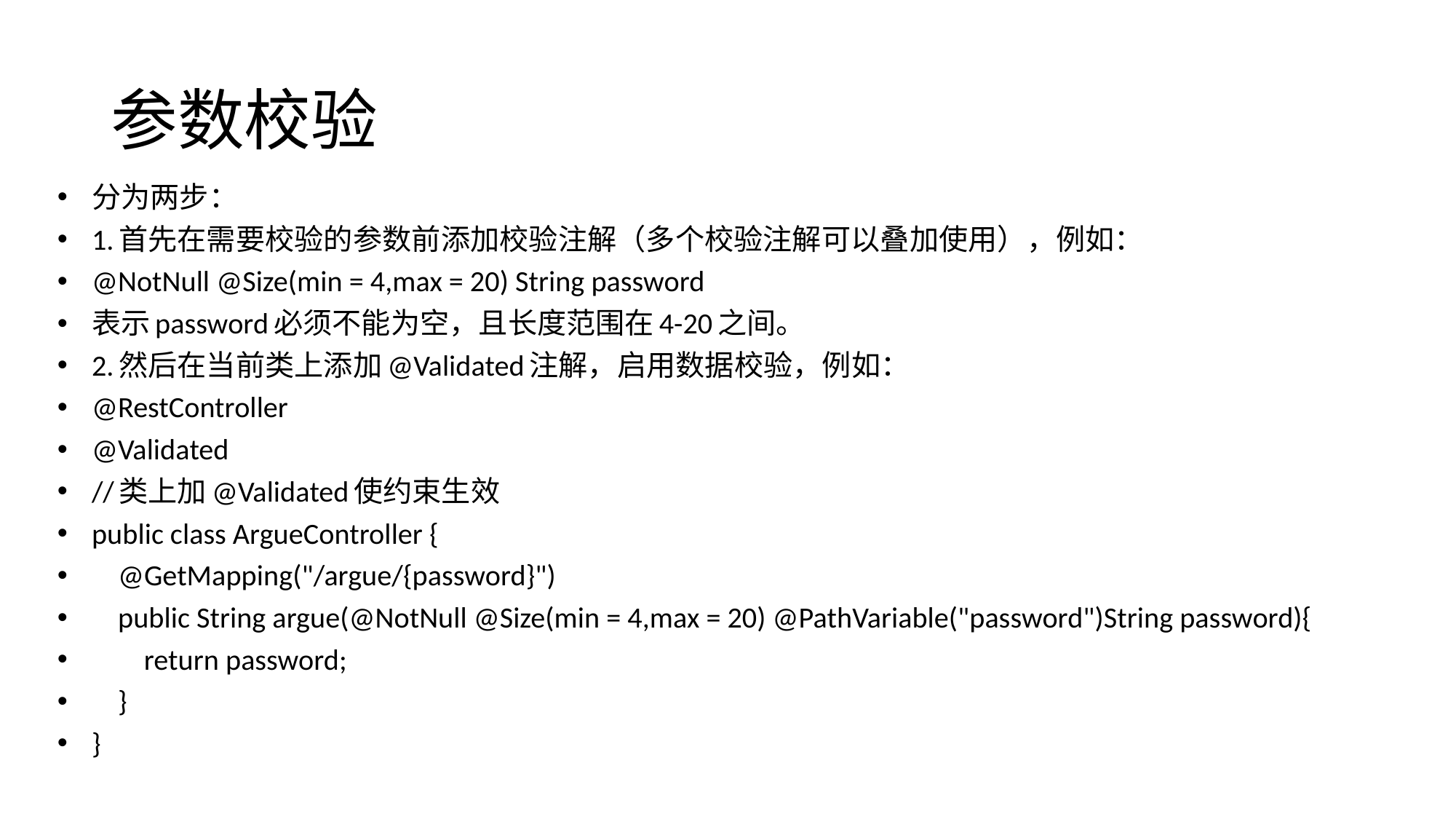

# 参数校验
分为两步：
1.首先在需要校验的参数前添加校验注解（多个校验注解可以叠加使用），例如：
@NotNull @Size(min = 4,max = 20) String password
表示password必须不能为空，且长度范围在4-20之间。
2.然后在当前类上添加@Validated注解，启用数据校验，例如：
@RestController
@Validated
//类上加@Validated使约束生效
public class ArgueController {
    @GetMapping("/argue/{password}")
    public String argue(@NotNull @Size(min = 4,max = 20) @PathVariable("password")String password){
        return password;
    }
}